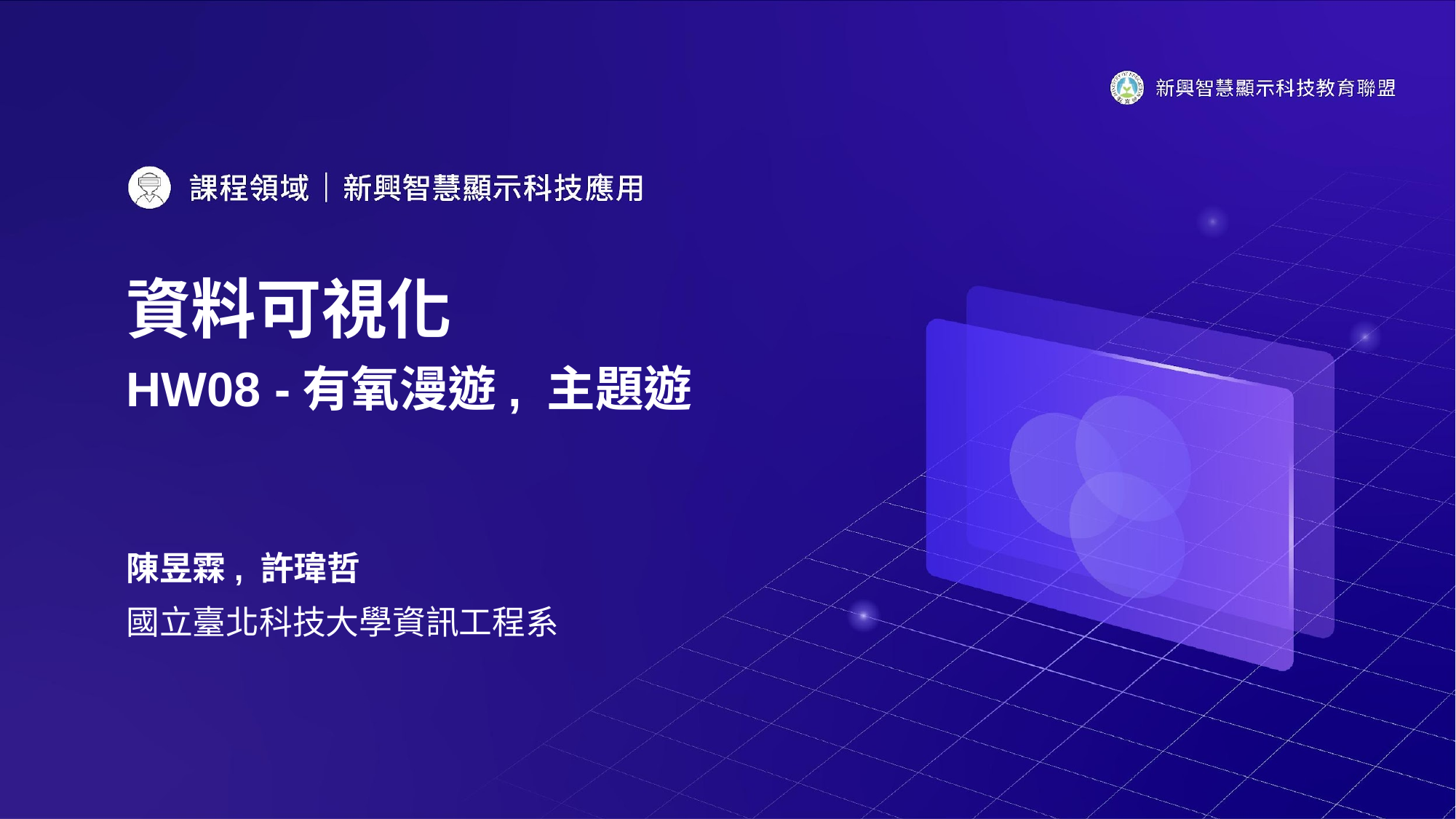

# 資料可視化
HW08 -有氧漫遊, 主題遊
陳昱霖, 許瑋哲
國立臺北科技大學資訊工程系